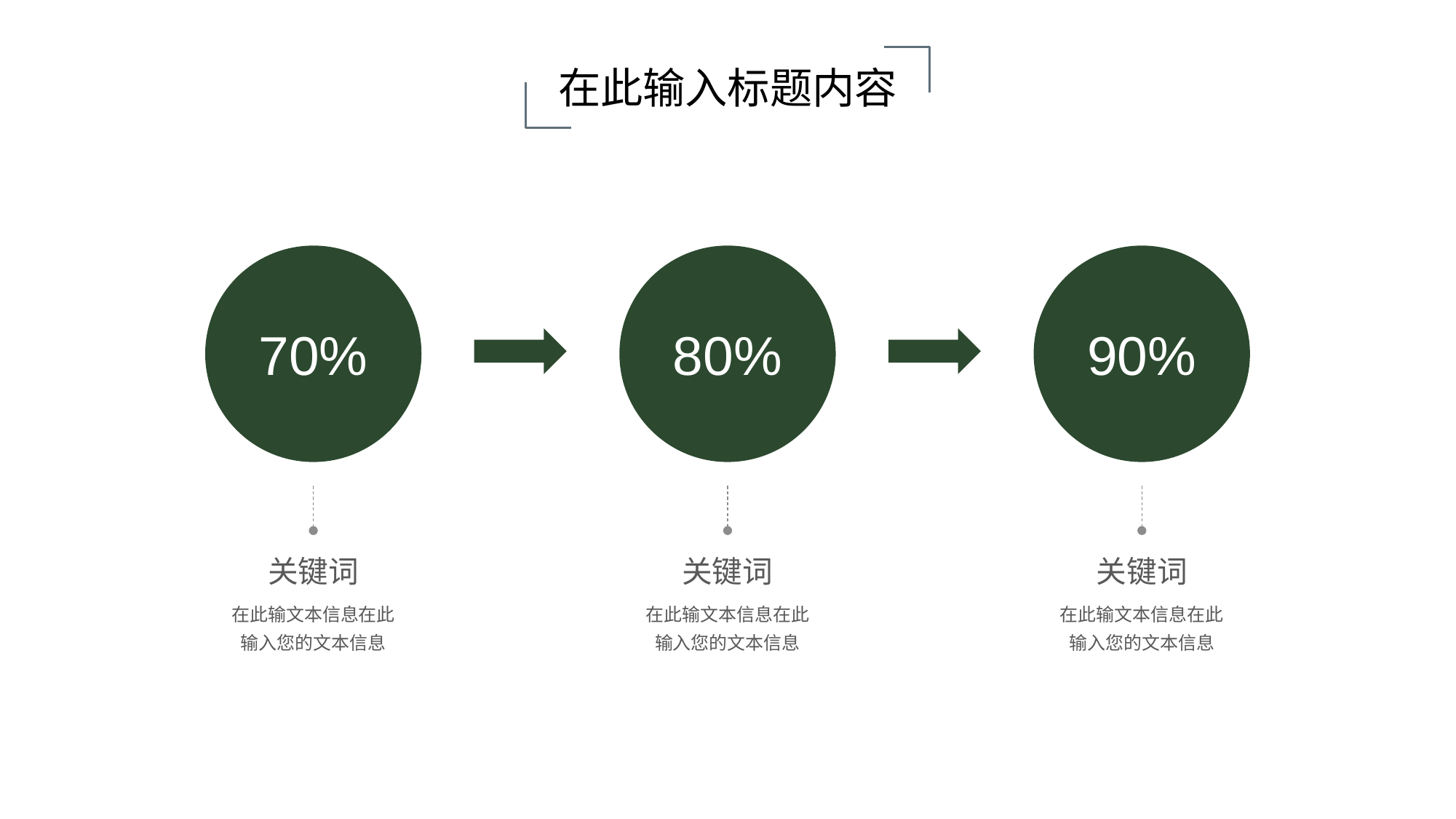

在此输入标题内容

70%
80%
90%

关键词
在此输文本信息在此输入您的文本信息
关键词
在此输文本信息在此输入您的文本信息
关键词
在此输文本信息在此输入您的文本信息